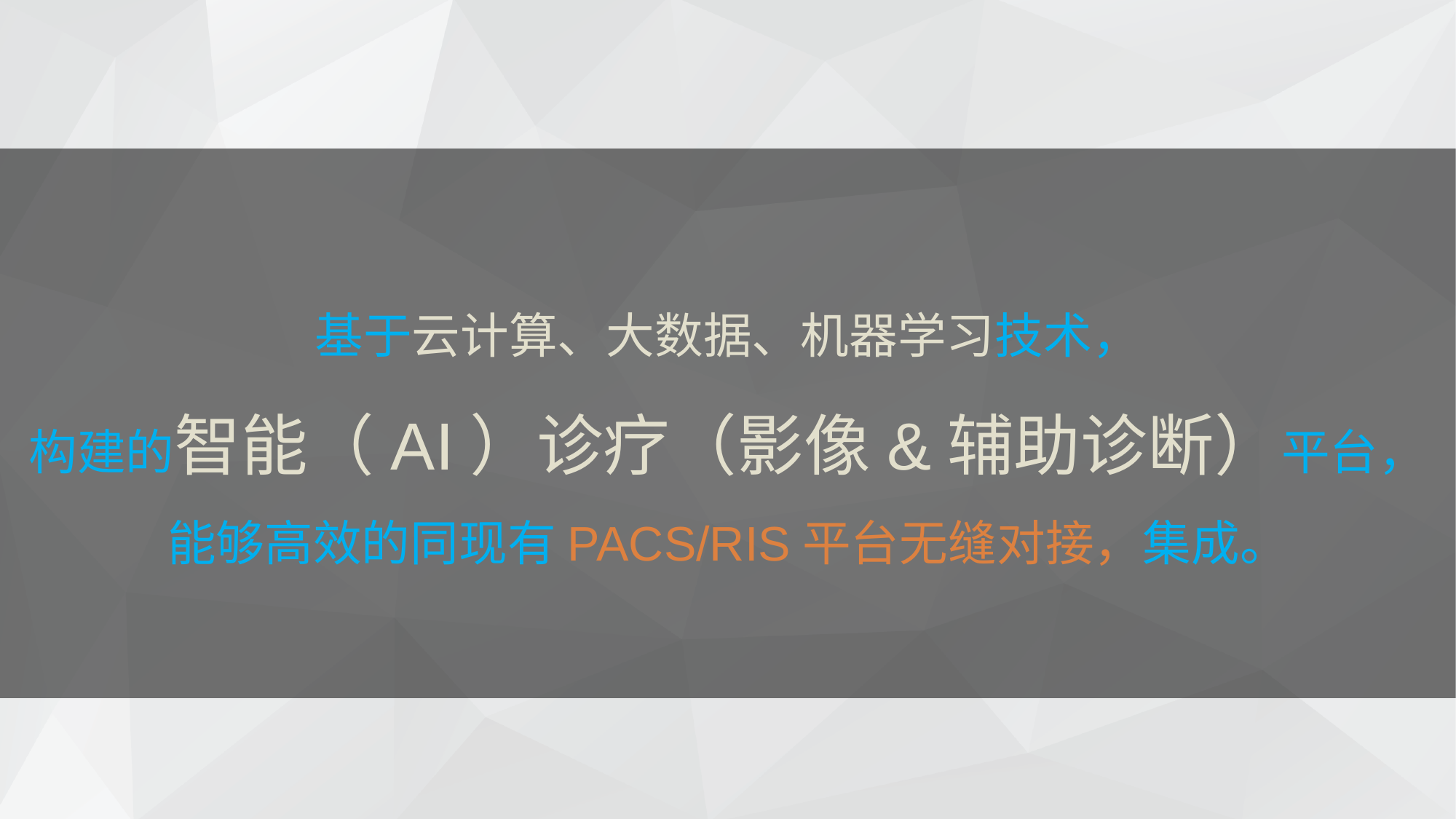

基于云计算、大数据、机器学习技术，
构建的智能（AI）诊疗（影像&辅助诊断）平台，
能够高效的同现有PACS/RIS平台无缝对接，集成。